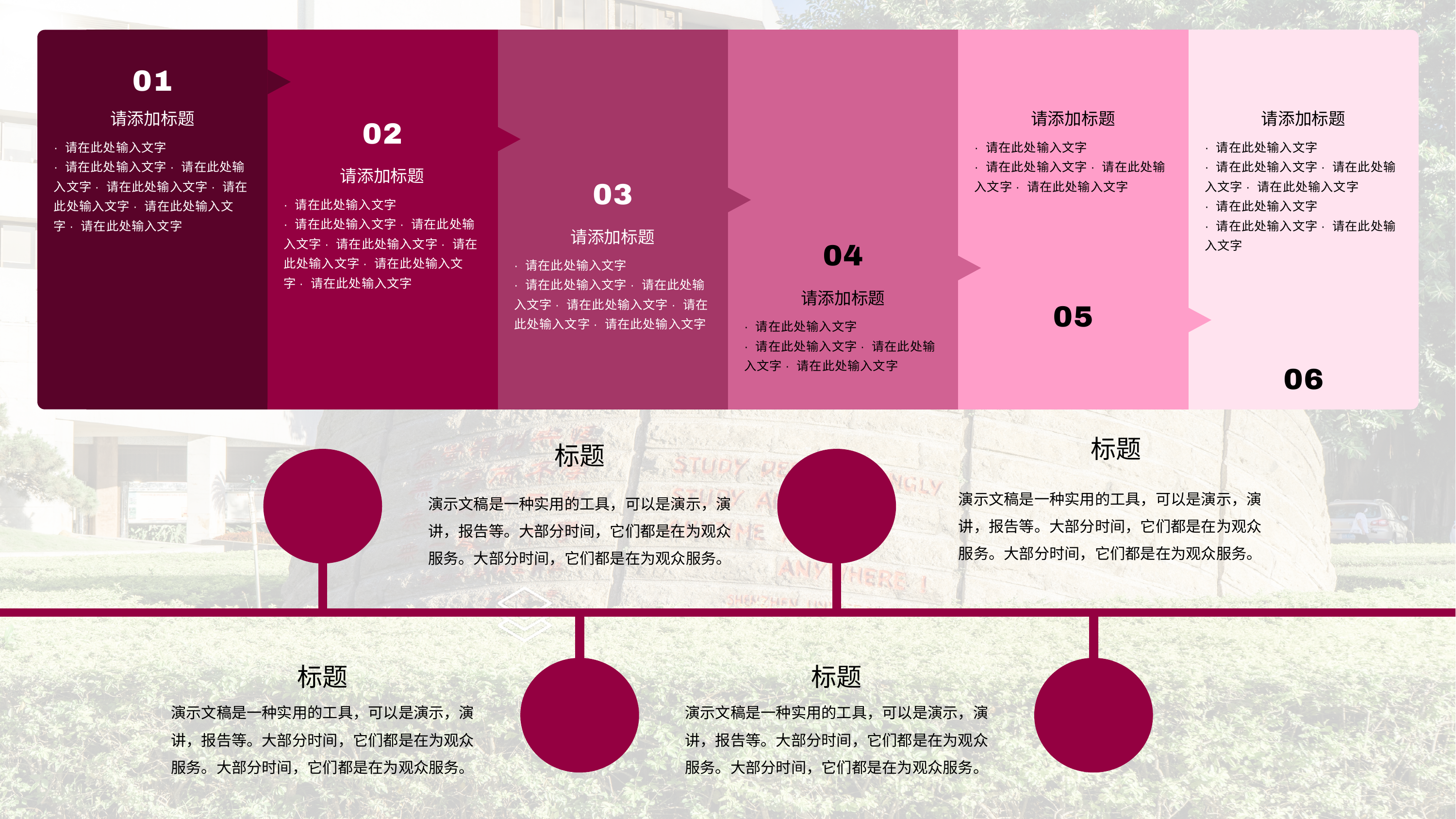

01

请添加标题
请添加标题
请添加标题
02

· 请在此处输入文字
· 请在此处输入文字· 请在此处输入文字· 请在此处输入文字· 请在此处输入文字· 请在此处输入文字· 请在此处输入文字
· 请在此处输入文字
· 请在此处输入文字· 请在此处输入文字· 请在此处输入文字
· 请在此处输入文字
· 请在此处输入文字· 请在此处输入文字· 请在此处输入文字
· 请在此处输入文字
· 请在此处输入文字· 请在此处输入文字
请添加标题
03

· 请在此处输入文字
· 请在此处输入文字· 请在此处输入文字· 请在此处输入文字· 请在此处输入文字· 请在此处输入文字· 请在此处输入文字
请添加标题
04
· 请在此处输入文字
· 请在此处输入文字· 请在此处输入文字· 请在此处输入文字· 请在此处输入文字· 请在此处输入文字

请添加标题
05

· 请在此处输入文字
· 请在此处输入文字· 请在此处输入文字· 请在此处输入文字
06
 标题
标题

演示文稿是一种实用的工具，可以是演示，演讲，报告等。大部分时间，它们都是在为观众服务。大部分时间，它们都是在为观众服务。
演示文稿是一种实用的工具，可以是演示，演讲，报告等。大部分时间，它们都是在为观众服务。大部分时间，它们都是在为观众服务。

标题
标题
演示文稿是一种实用的工具，可以是演示，演讲，报告等。大部分时间，它们都是在为观众服务。大部分时间，它们都是在为观众服务。
演示文稿是一种实用的工具，可以是演示，演讲，报告等。大部分时间，它们都是在为观众服务。大部分时间，它们都是在为观众服务。